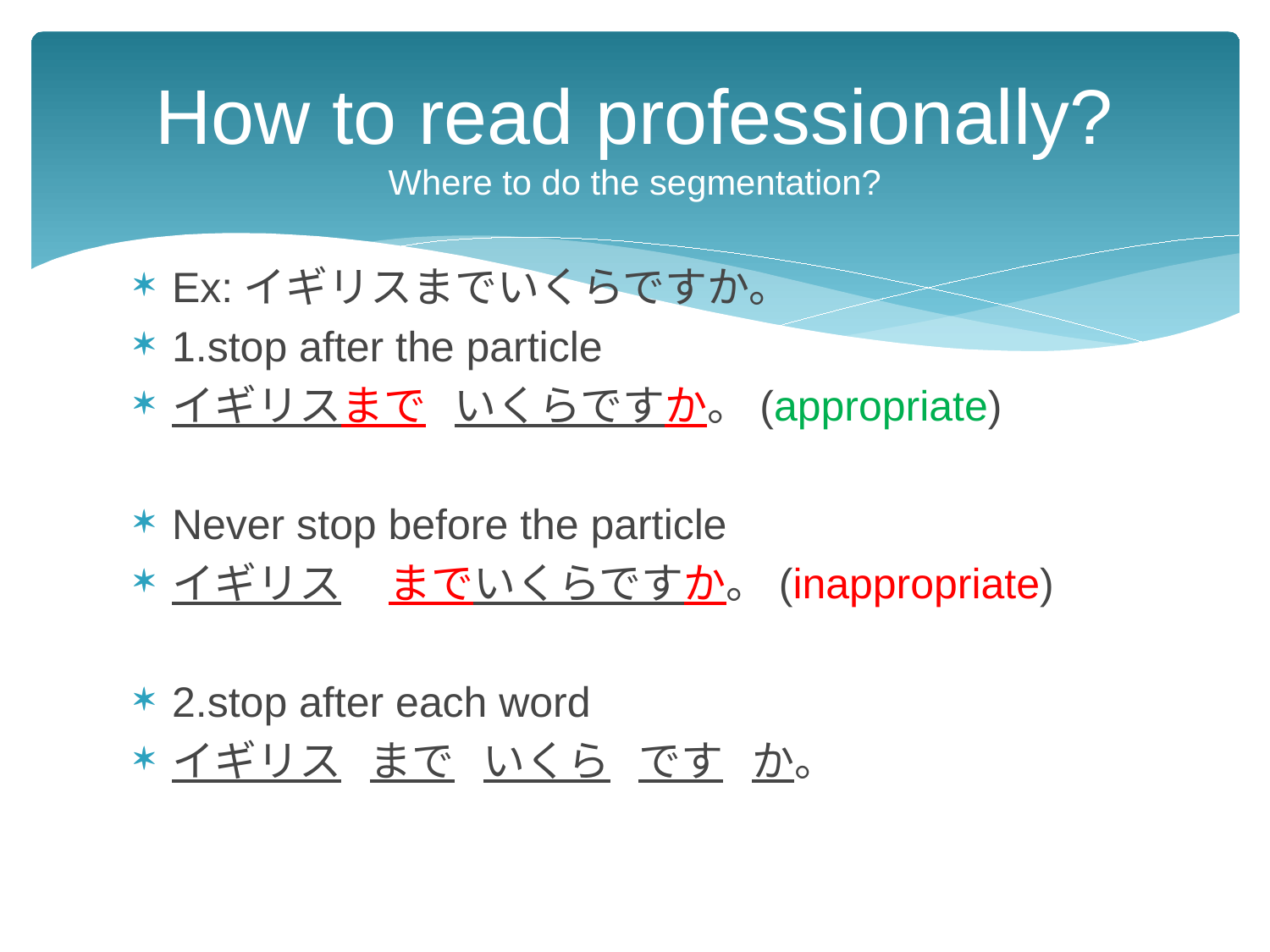

# How to read professionally? Where to do the segmentation?
Ex:イギリスまでいくらですか。
1.stop after the particle
イギリスまで   いくらですか。(appropriate)

Never stop before the particle
イギリス     までいくらですか。(inappropriate)

2.stop after each word
イギリス   まで   いくら   です   か。